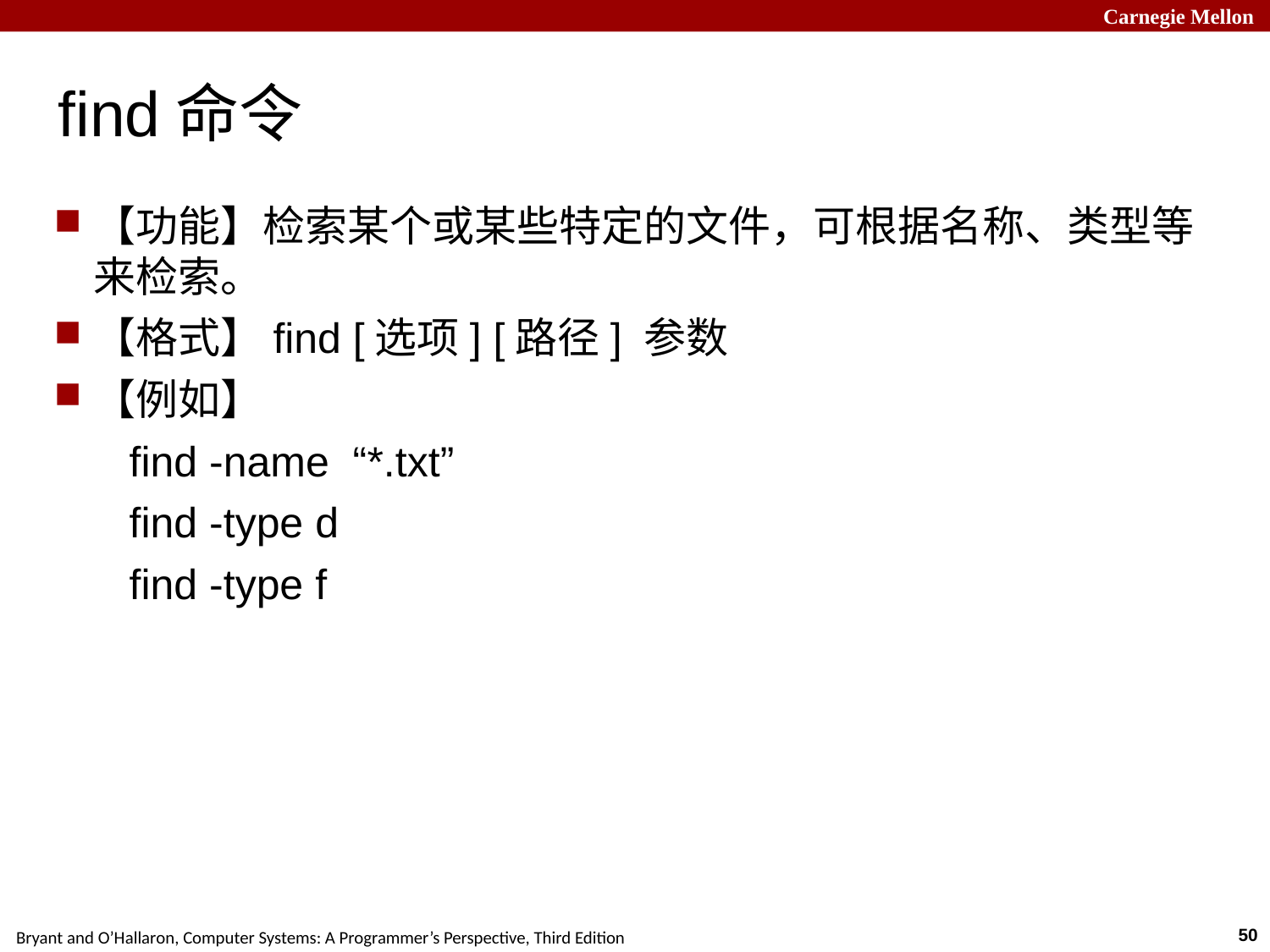

# find命令
【功能】检索某个或某些特定的文件，可根据名称、类型等来检索。
【格式】find [选项] [路径] 参数
【例如】
      find -name  “*.txt”
      find -type d
      find -type f